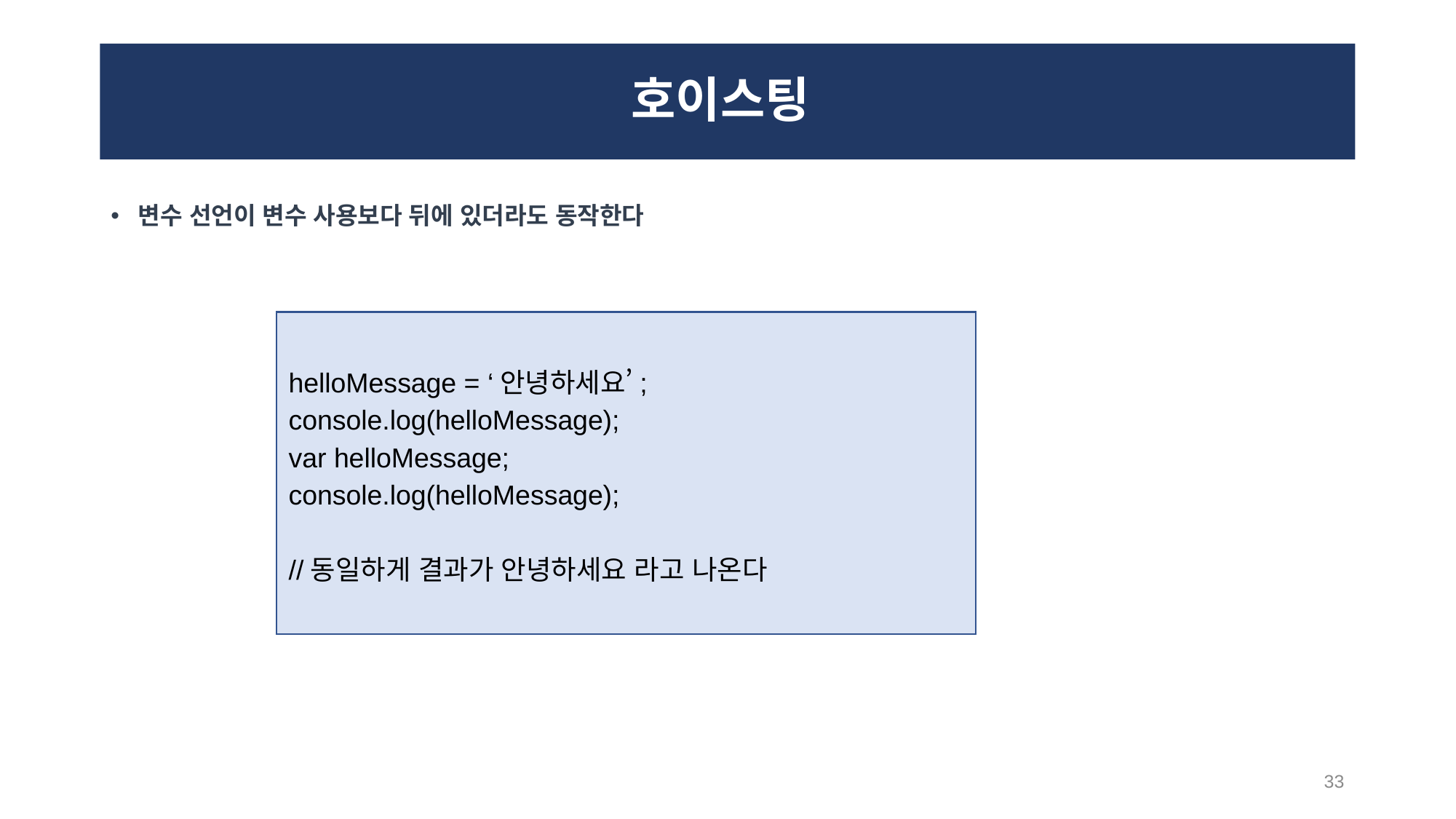

# 호이스팅
변수 선언이 변수 사용보다 뒤에 있더라도 동작한다
helloMessage = ‘안녕하세요’;
console.log(helloMessage);
var helloMessage;
console.log(helloMessage);

//동일하게 결과가 안녕하세요 라고 나온다
33